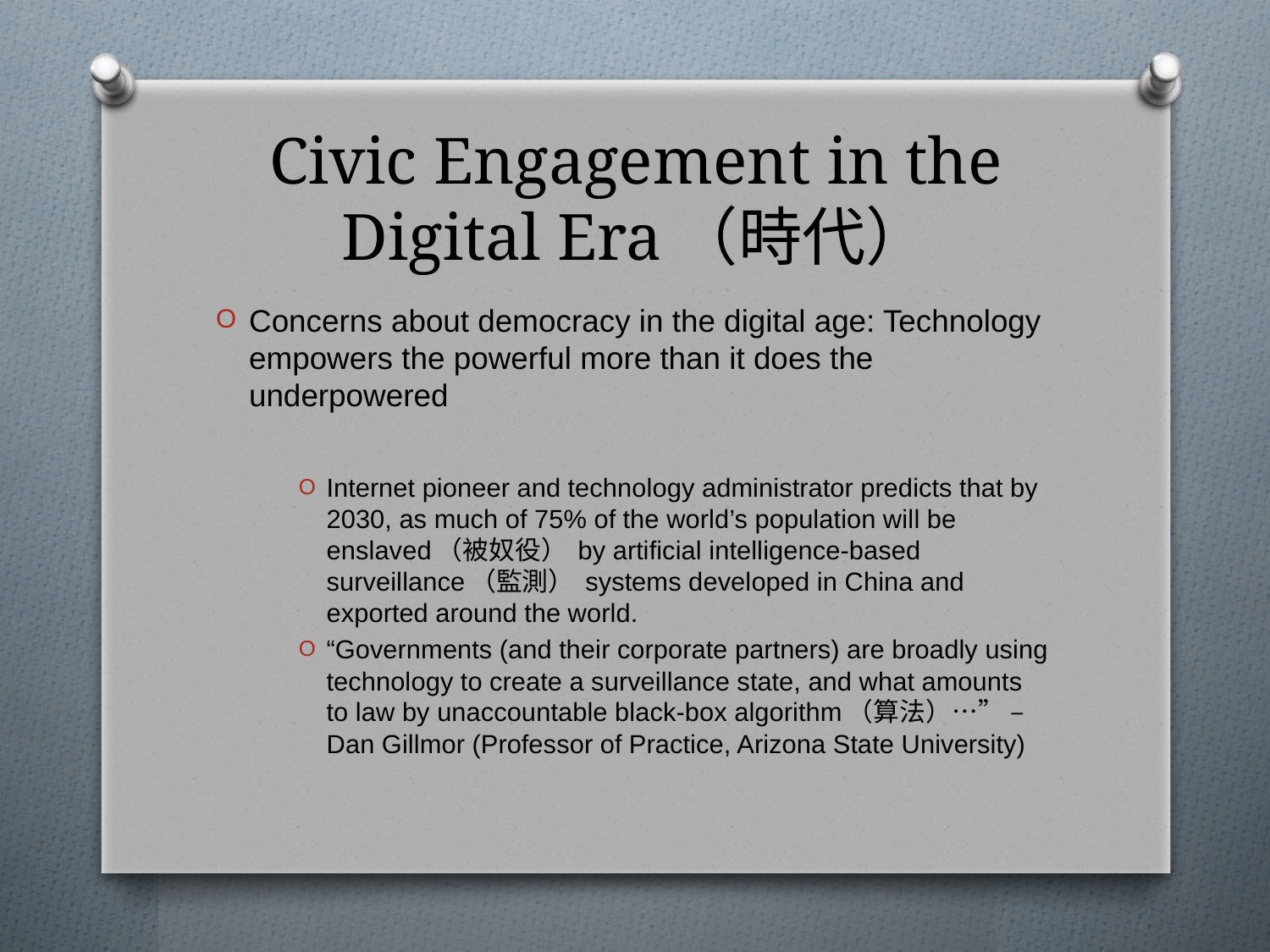

# Civic Engagement in the Digital Era（時代）
Concerns about democracy in the digital age: Technology empowers the powerful more than it does the underpowered

Internet pioneer and technology administrator predicts that by 2030, as much of 75% of the world’s population will be enslaved（被奴役） by artificial intelligence-based surveillance（監測） systems developed in China and exported around the world.
“Governments (and their corporate partners) are broadly using technology to create a surveillance state, and what amounts to law by unaccountable black-box algorithm（算法）…” – Dan Gillmor (Professor of Practice, Arizona State University)